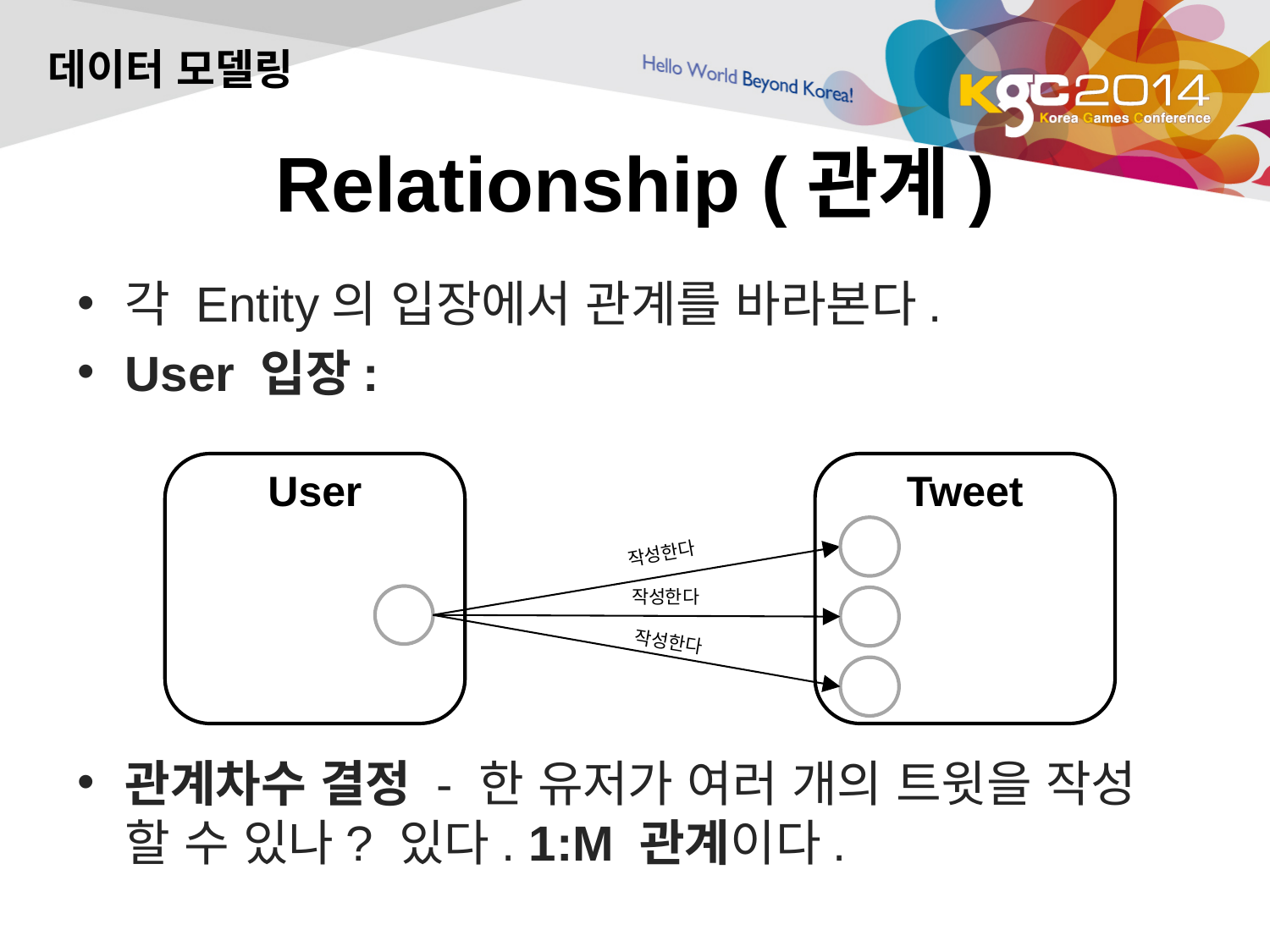

데이터 모델링
# Relationship (관계)
각 Entity의 입장에서 관계를 바라본다.
User 입장:

User
Tweet

작성한다
작성한다

작성한다

관계차수 결정 - 한 유저가 여러 개의 트윗을 작성 할 수 있나? 있다. 1:M 관계이다.